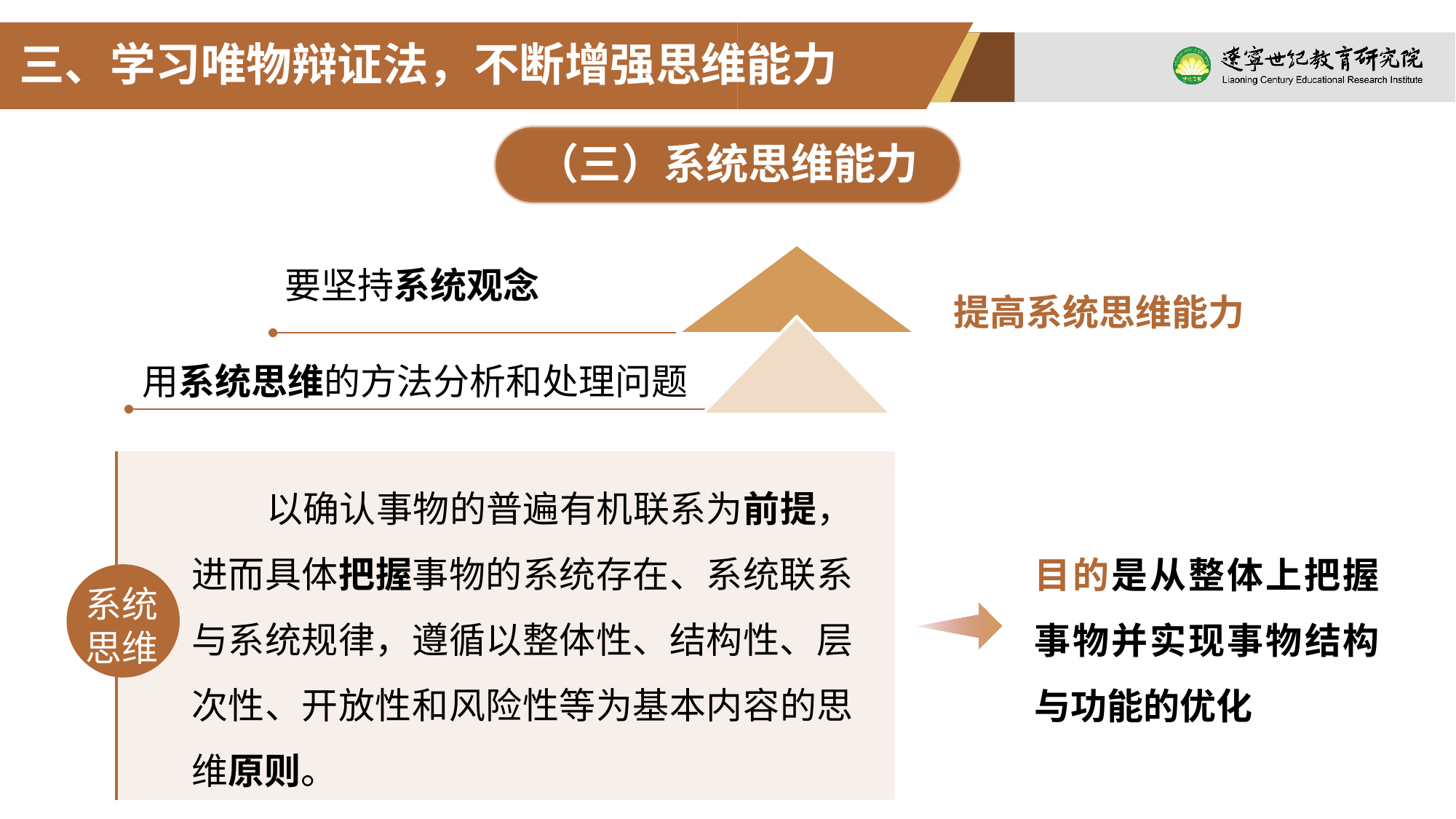

三、学习唯物辩证法，不断增强思维能力
（三）系统思维能力

要坚持系统观念
用系统思维的方法分析和处理问题
提高系统思维能力

以确认事物的普遍有机联系为前提，进而具体把握事物的系统存在、系统联系与系统规律，遵循以整体性、结构性、层次性、开放性和风险性等为基本内容的思维原则。
目的是从整体上把握事物并实现事物结构与功能的优化

系统
思维